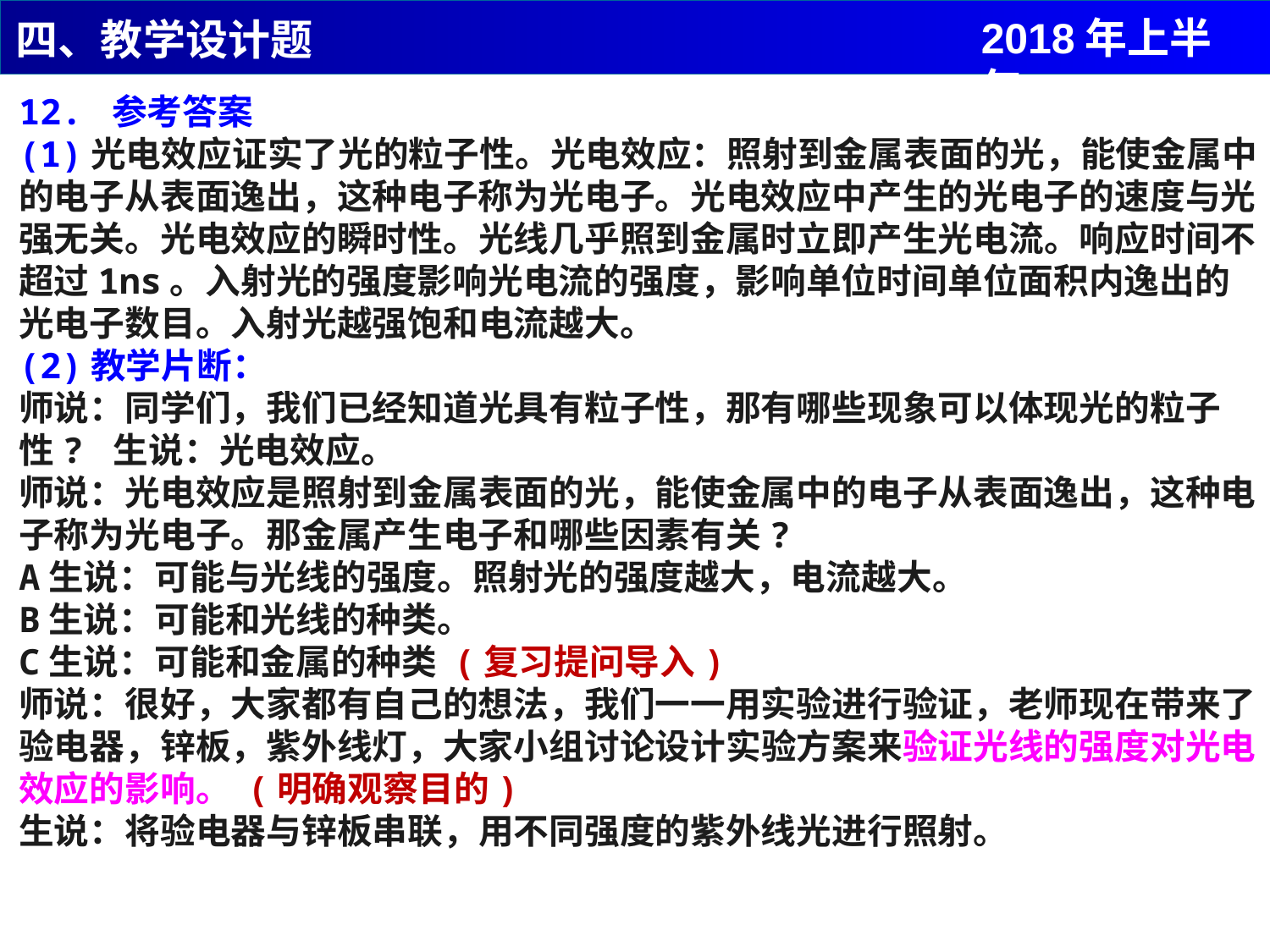

2018年上半年
四、教学设计题
12. 参考答案
(1)光电效应证实了光的粒子性。光电效应：照射到金属表面的光，能使金属中的电子从表面逸出，这种电子称为光电子。光电效应中产生的光电子的速度与光强无关。光电效应的瞬时性。光线几乎照到金属时立即产生光电流。响应时间不超过1ns。入射光的强度影响光电流的强度，影响单位时间单位面积内逸出的光电子数目。入射光越强饱和电流越大。
(2)教学片断：
师说：同学们，我们已经知道光具有粒子性，那有哪些现象可以体现光的粒子性? 生说：光电效应。
师说：光电效应是照射到金属表面的光，能使金属中的电子从表面逸出，这种电子称为光电子。那金属产生电子和哪些因素有关?
A生说：可能与光线的强度。照射光的强度越大，电流越大。
B生说：可能和光线的种类。
C生说：可能和金属的种类 (复习提问导入)
师说：很好，大家都有自己的想法，我们一一用实验进行验证，老师现在带来了验电器，锌板，紫外线灯，大家小组讨论设计实验方案来验证光线的强度对光电效应的影响。 (明确观察目的)
生说：将验电器与锌板串联，用不同强度的紫外线光进行照射。